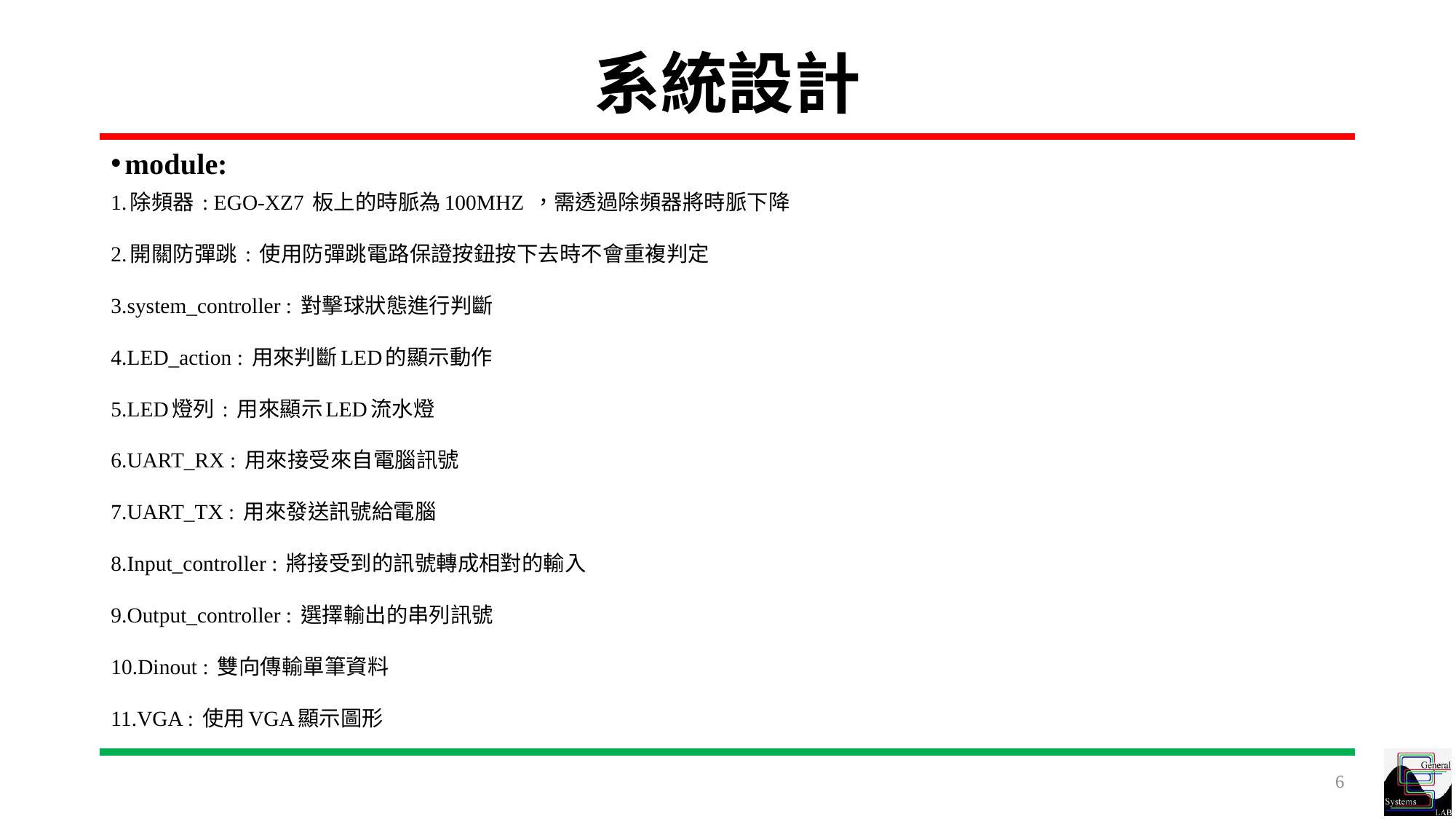

# 系統設計
module:

1.除頻器 : EGO-XZ7 板上的時脈為100MHZ ，需透過除頻器將時脈下降

2.開關防彈跳 : 使用防彈跳電路保證按鈕按下去時不會重複判定

3.system_controller : 對擊球狀態進行判斷

4.LED_action : 用來判斷LED的顯示動作

5.LED燈列 : 用來顯示LED流水燈

6.UART_RX : 用來接受來自電腦訊號

7.UART_TX : 用來發送訊號給電腦

8.Input_controller : 將接受到的訊號轉成相對的輸入

9.Output_controller : 選擇輸出的串列訊號

10.Dinout : 雙向傳輸單筆資料

11.VGA : 使用VGA顯示圖形

6